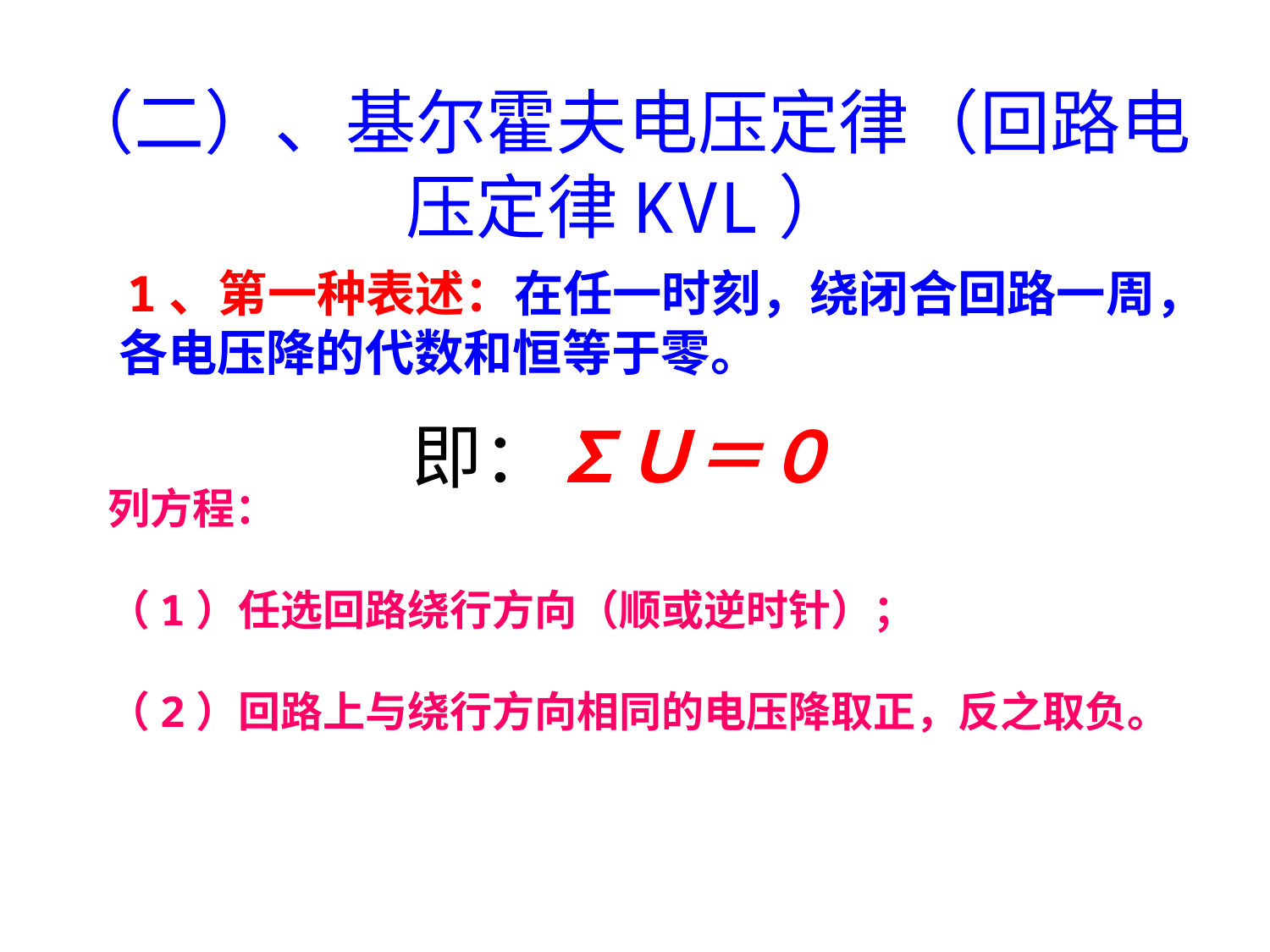

川庆培训中心、四川石油学校
CCDC Training Center、Sichuan Petroleum School
（二）、基尔霍夫电压定律（回路电压定律KVL）
　 1、第一种表述：在任一时刻，绕闭合回路一周，各电压降的代数和恒等于零。
即：∑Ｕ＝０
列方程：

（1）任选回路绕行方向（顺或逆时针）；

（2）回路上与绕行方向相同的电压降取正，反之取负。